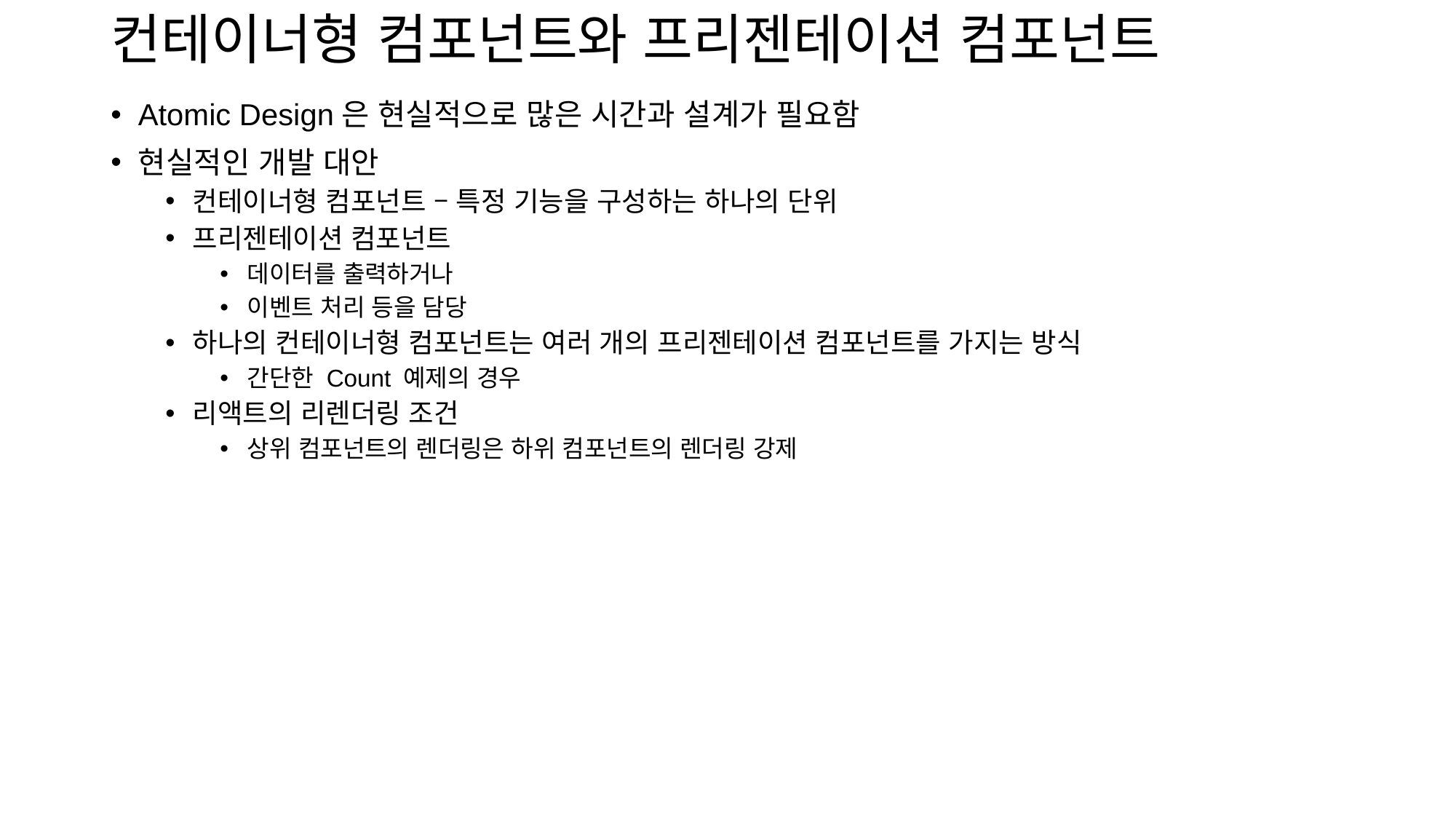

# 컨테이너형 컴포넌트와 프리젠테이션 컴포넌트
Atomic Design은 현실적으로 많은 시간과 설계가 필요함
현실적인 개발 대안
컨테이너형 컴포넌트 – 특정 기능을 구성하는 하나의 단위
프리젠테이션 컴포넌트
데이터를 출력하거나
이벤트 처리 등을 담당
하나의 컨테이너형 컴포넌트는 여러 개의 프리젠테이션 컴포넌트를 가지는 방식
간단한 Count 예제의 경우
리액트의 리렌더링 조건
상위 컴포넌트의 렌더링은 하위 컴포넌트의 렌더링 강제